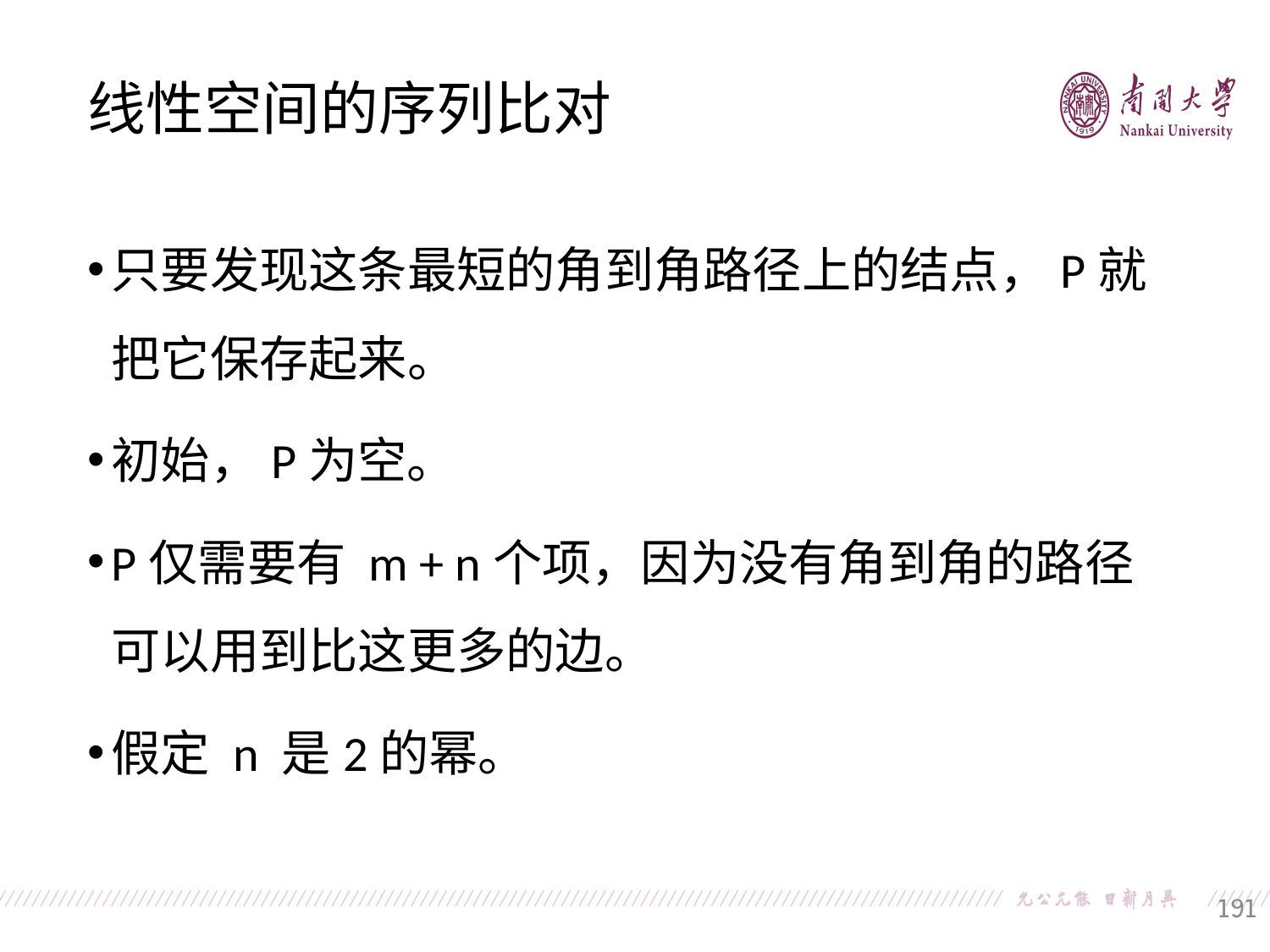

线性空间的序列比对
只要发现这条最短的角到角路径上的结点，P就把它保存起来。
初始，P为空。
P仅需要有 m + n个项，因为没有角到角的路径可以用到比这更多的边。
假定 n 是2的幂。
191